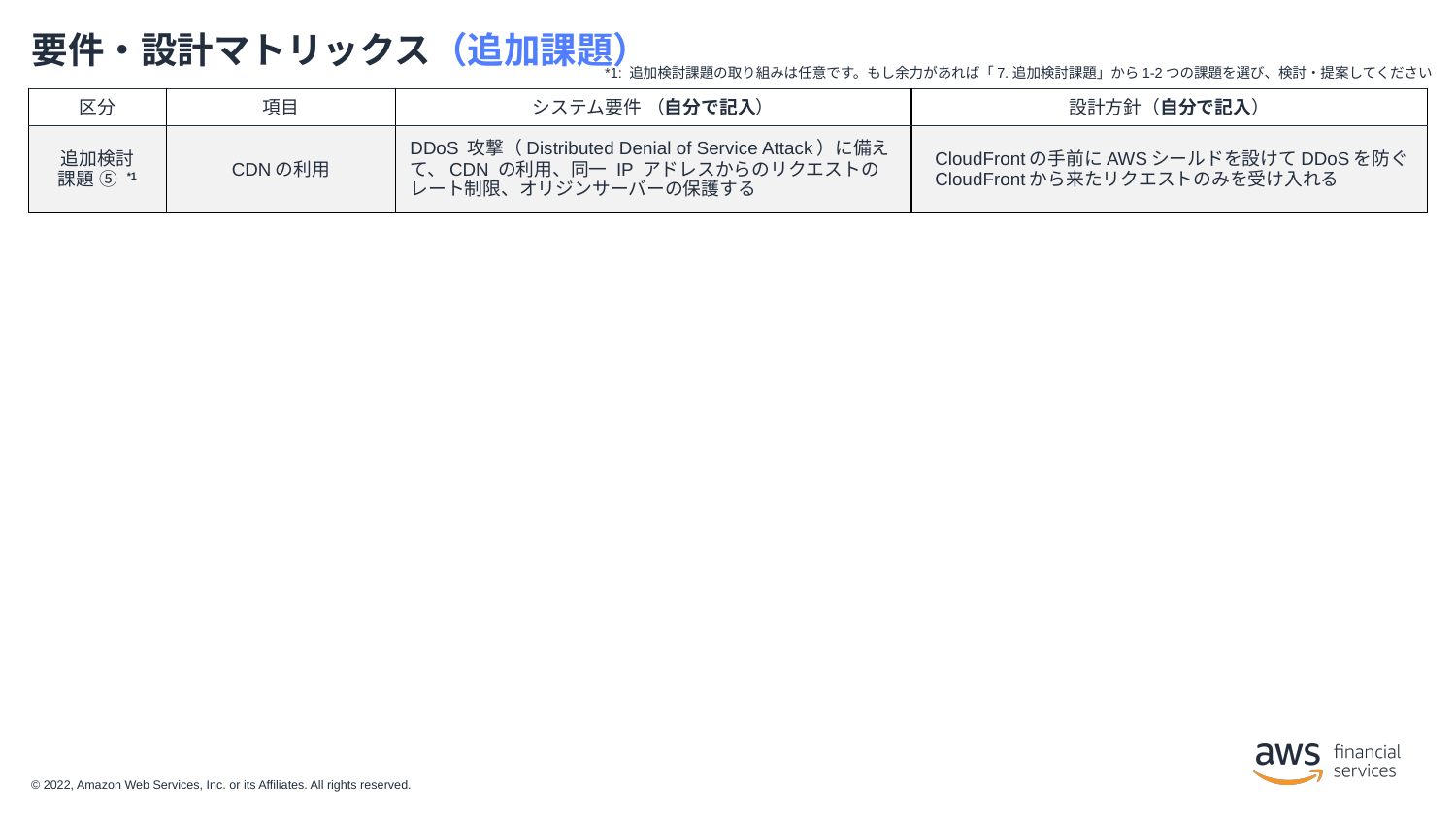

# 要件・設計マトリックス（追加課題）
*1: 追加検討課題の取り組みは任意です。もし余力があれば「7.追加検討課題」から1-2つの課題を選び、検討・提案してください
| 区分 | 項目 | システム要件 （自分で記入） | 設計方針（自分で記入） |
| --- | --- | --- | --- |
| 追加検討 課題 ⑤ \*1 | CDNの利用 | DDoS 攻撃（Distributed Denial of Service Attack）に備えて、CDN の利用、同一 IP アドレスからのリクエストのレート制限、オリジンサーバーの保護する | CloudFrontの手前にAWSシールドを設けてDDoSを防ぐ CloudFrontから来たリクエストのみを受け入れる |